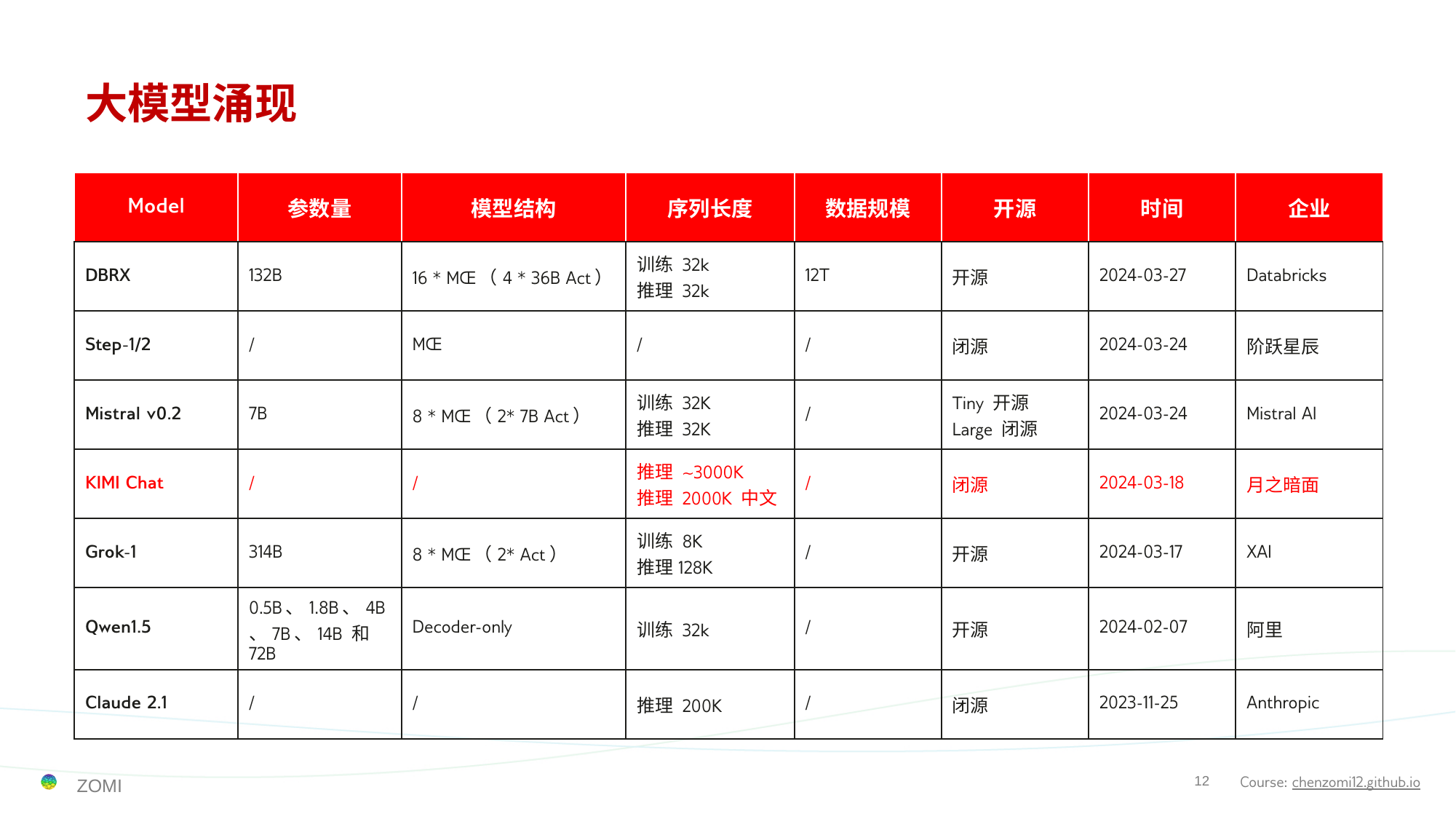

# 大模型涌现
| Model | 参数量 | 模型结构 | 序列长度 | 数据规模 | 开源 | 时间 | 企业 |
| --- | --- | --- | --- | --- | --- | --- | --- |
| DBRX | 132B | 16 \* MOE（4 \* 36B Act） | 训练 32k 推理 32k | 12T | 开源 | 2024-03-27 | Databricks |
| Step-1/2 | / | MOE | / | / | 闭源 | 2024-03-24 | 阶跃星辰 |
| Mistral v0.2 | 7B | 8 \* MOE（2\* 7B Act） | 训练 32K 推理 32K | / | Tiny 开源 Large 闭源 | 2024-03-24 | Mistral AI |
| KIMI Chat | / | / | 推理 ~3000K 推理 2000K 中文 | / | 闭源 | 2024-03-18 | 月之暗面 |
| Grok-1 | 314B | 8 \* MOE（2\* Act） | 训练 8K 推理128K | / | 开源 | 2024-03-17 | XAI |
| Qwen1.5 | 0.5B、1.8B、4B、7B、14B 和 72B | Decoder-only | 训练 32k | / | 开源 | 2024-02-07 | 阿里 |
| Claude 2.1 | / | / | 推理 200K | / | 闭源 | 2023-11-25 | Anthropic |